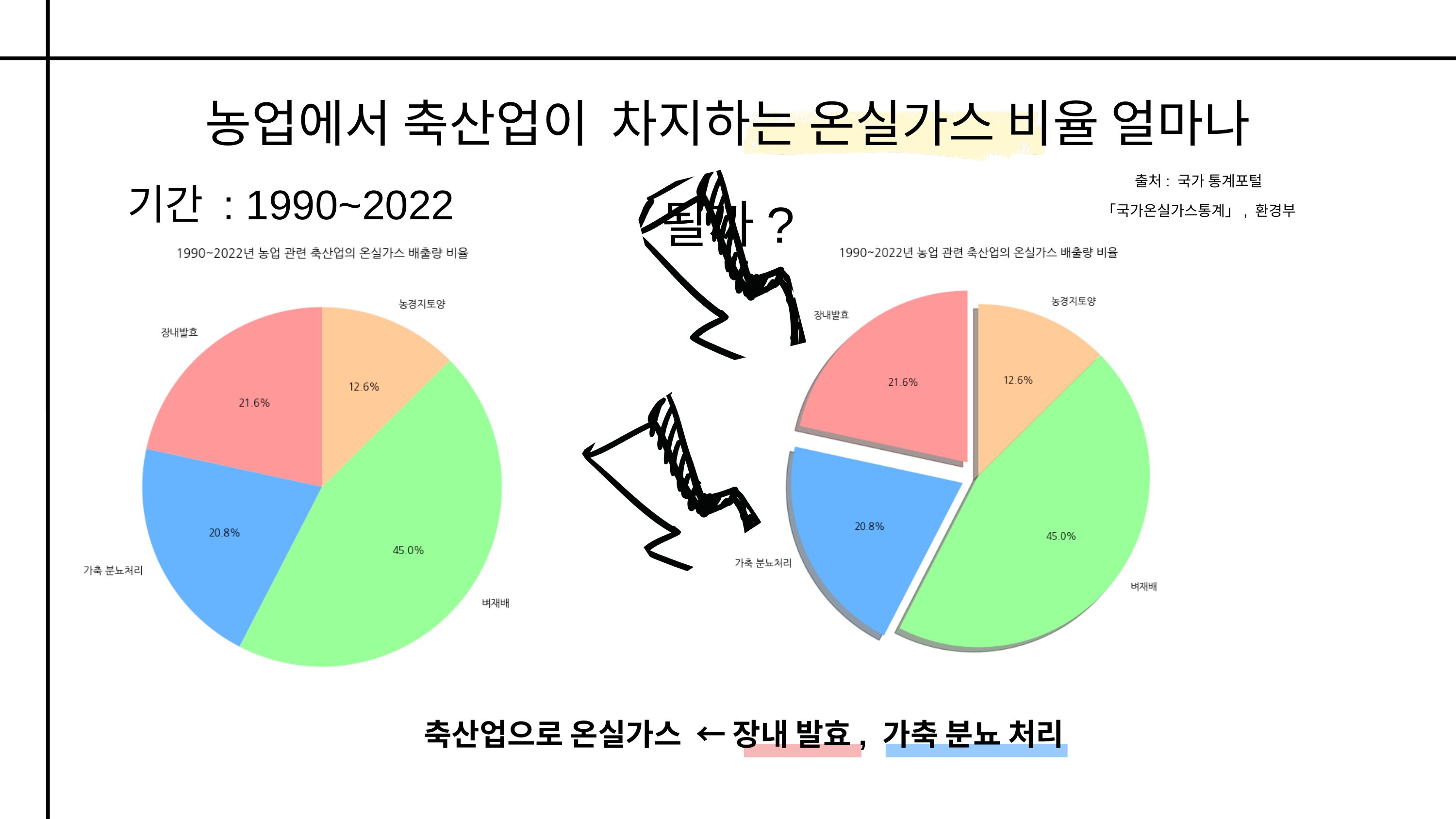

농업에서 축산업이  차지하는 온실가스 비율 얼마나 될까?

기간 : 1990~2022
출처: 국가 통계포털
「국가온실가스통계」, 환경부

축산업으로 온실가스  ← 장내 발효, 가축 분뇨 처리